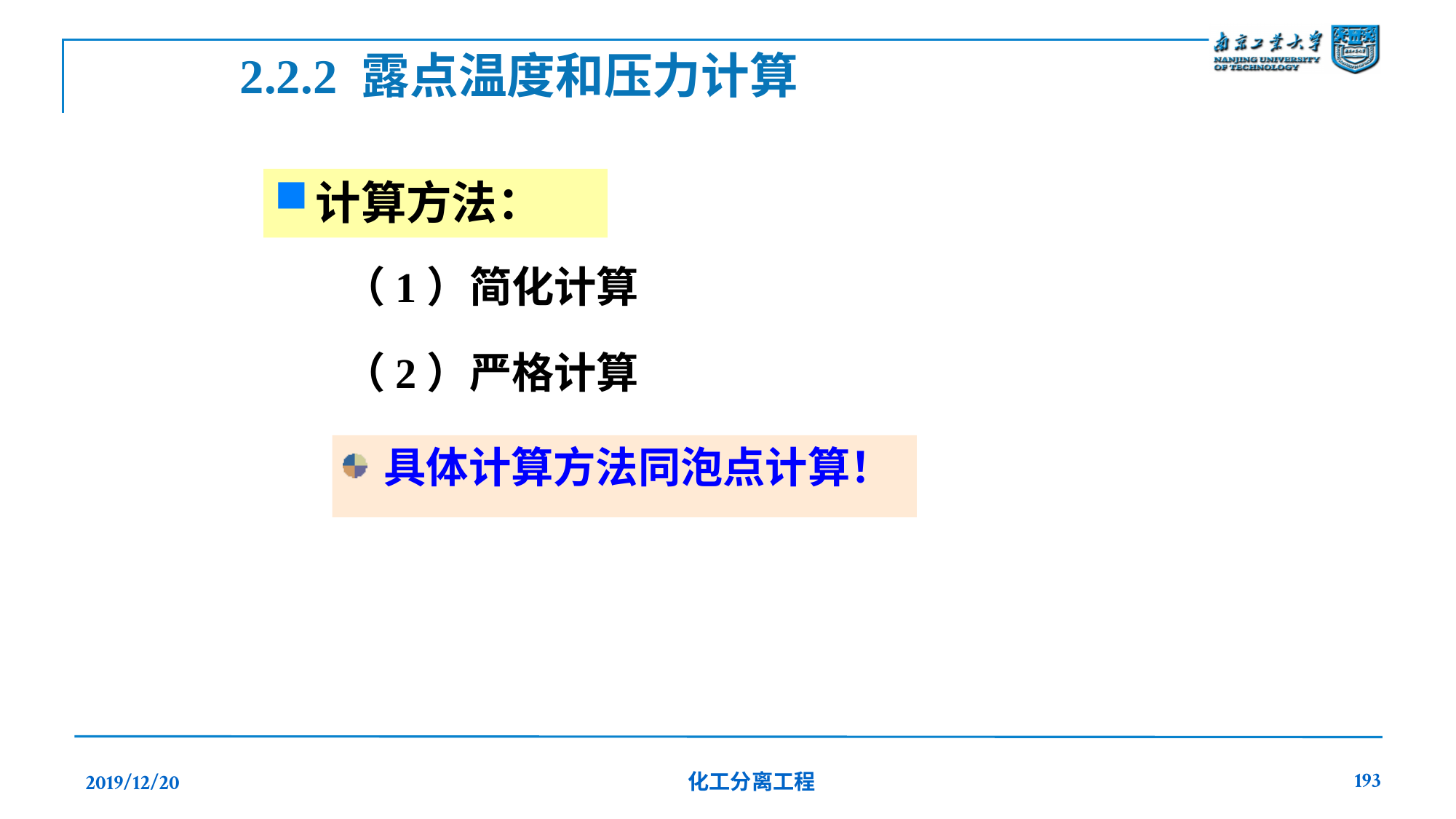

2.2.2 露点温度和压力计算
计算方法：

（1）简化计算
（2）严格计算

具体计算方法同泡点计算！

2019/12/20
化工分离工程
193